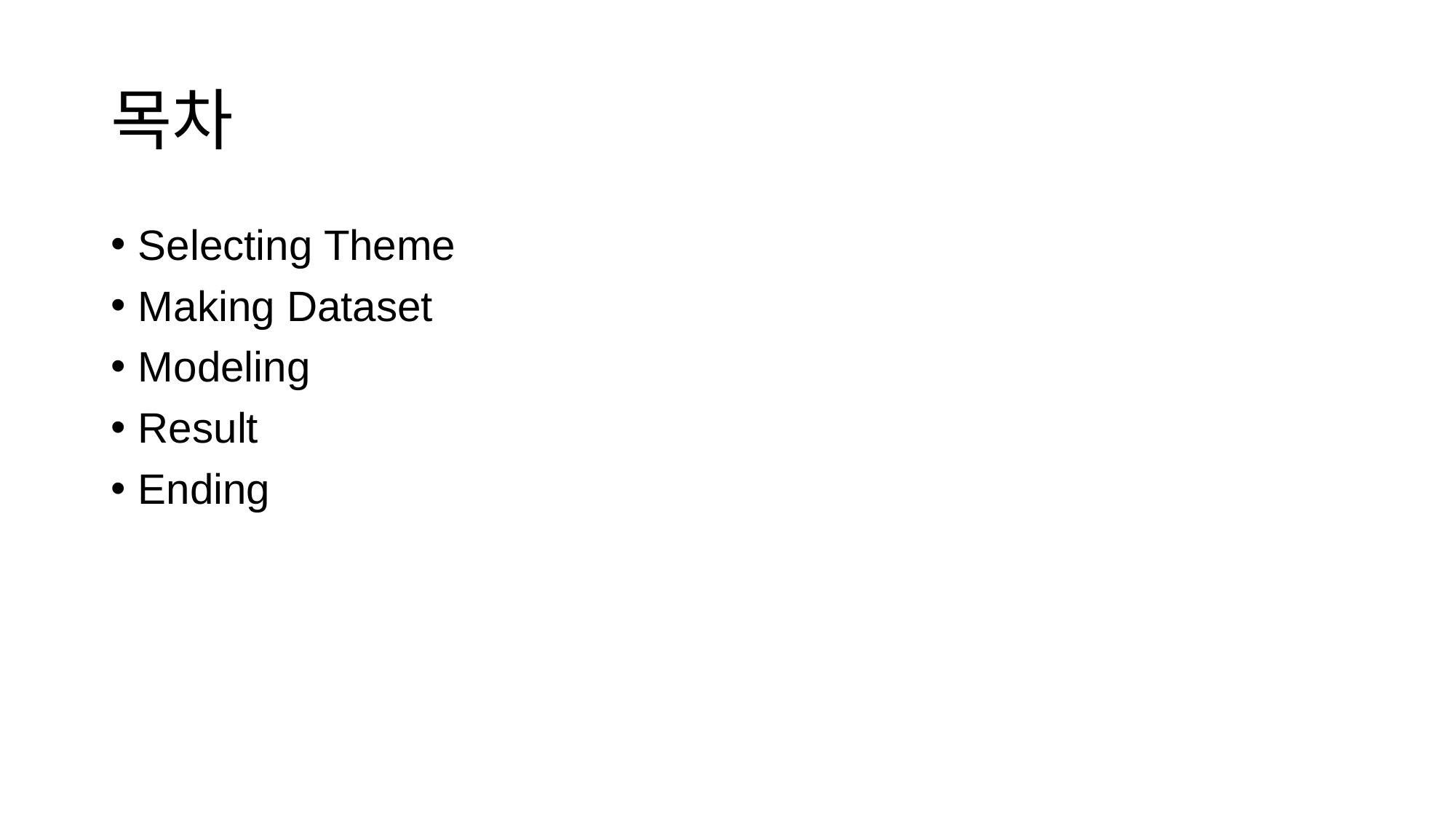

# 목차
Selecting Theme
Making Dataset
Modeling
Result
Ending